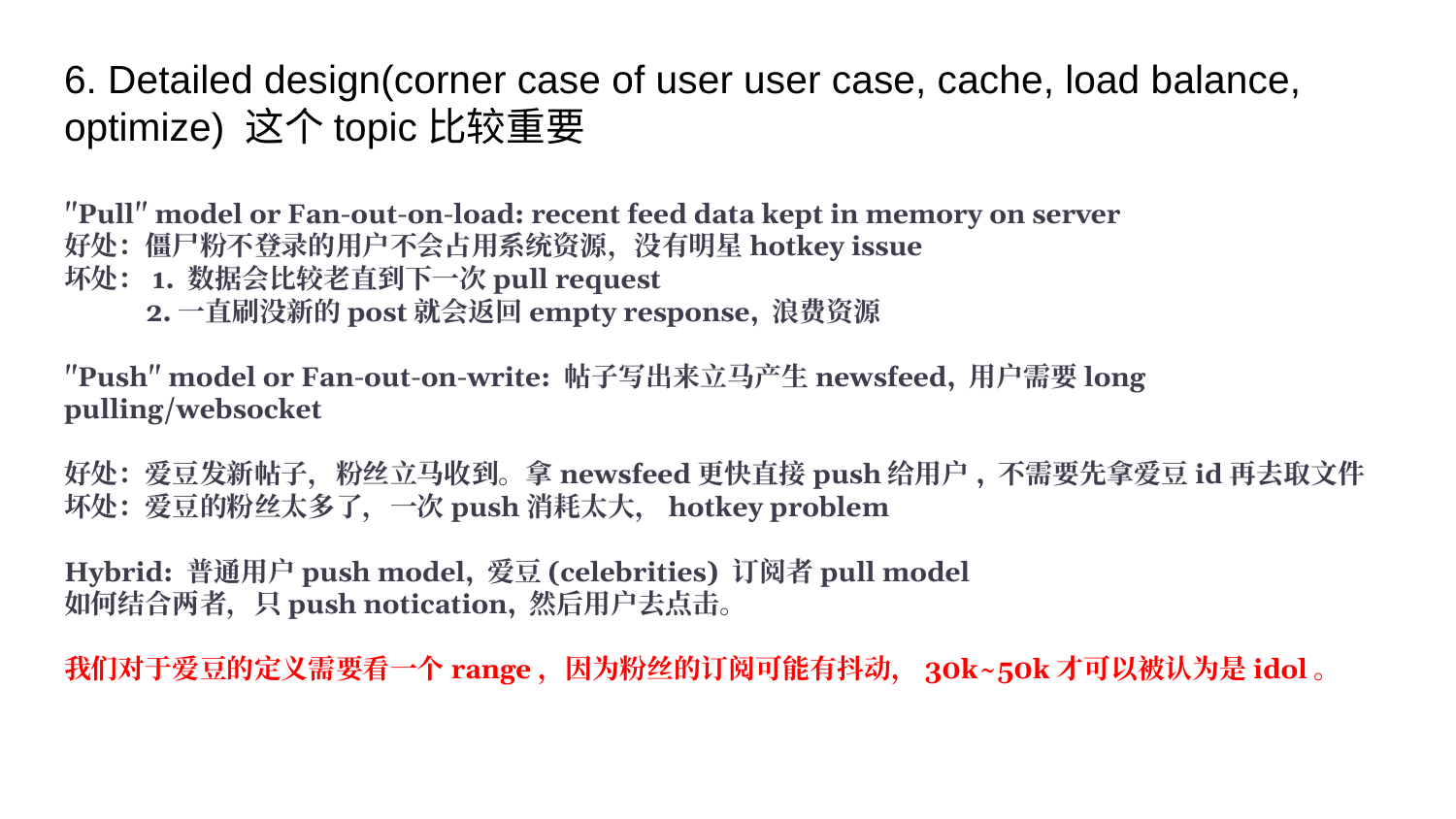

# 6. Detailed design(corner case of user user case, cache, load balance, optimize) 这个topic比较重要

"Pull" model or Fan-out-on-load: recent feed data kept in memory on server
好处：僵尸粉不登录的用户不会占用系统资源，没有明星hotkey issue
坏处：1. 数据会比较老直到下一次pull request
            2.一直刷没新的post就会返回empty response, 浪费资源

"Push" model or Fan-out-on-write: 帖子写出来立马产生newsfeed, 用户需要long pulling/websocket

好处：爱豆发新帖子，粉丝立马收到。拿newsfeed更快直接push给用户, 不需要先拿爱豆id再去取文件
坏处：爱豆的粉丝太多了，一次push消耗太大，hotkey problem

Hybrid: 普通用户push model, 爱豆(celebrities) 订阅者pull model
如何结合两者，只push notication, 然后用户去点击。

我们对于爱豆的定义需要看一个range，因为粉丝的订阅可能有抖动，30k~50k才可以被认为是idol。